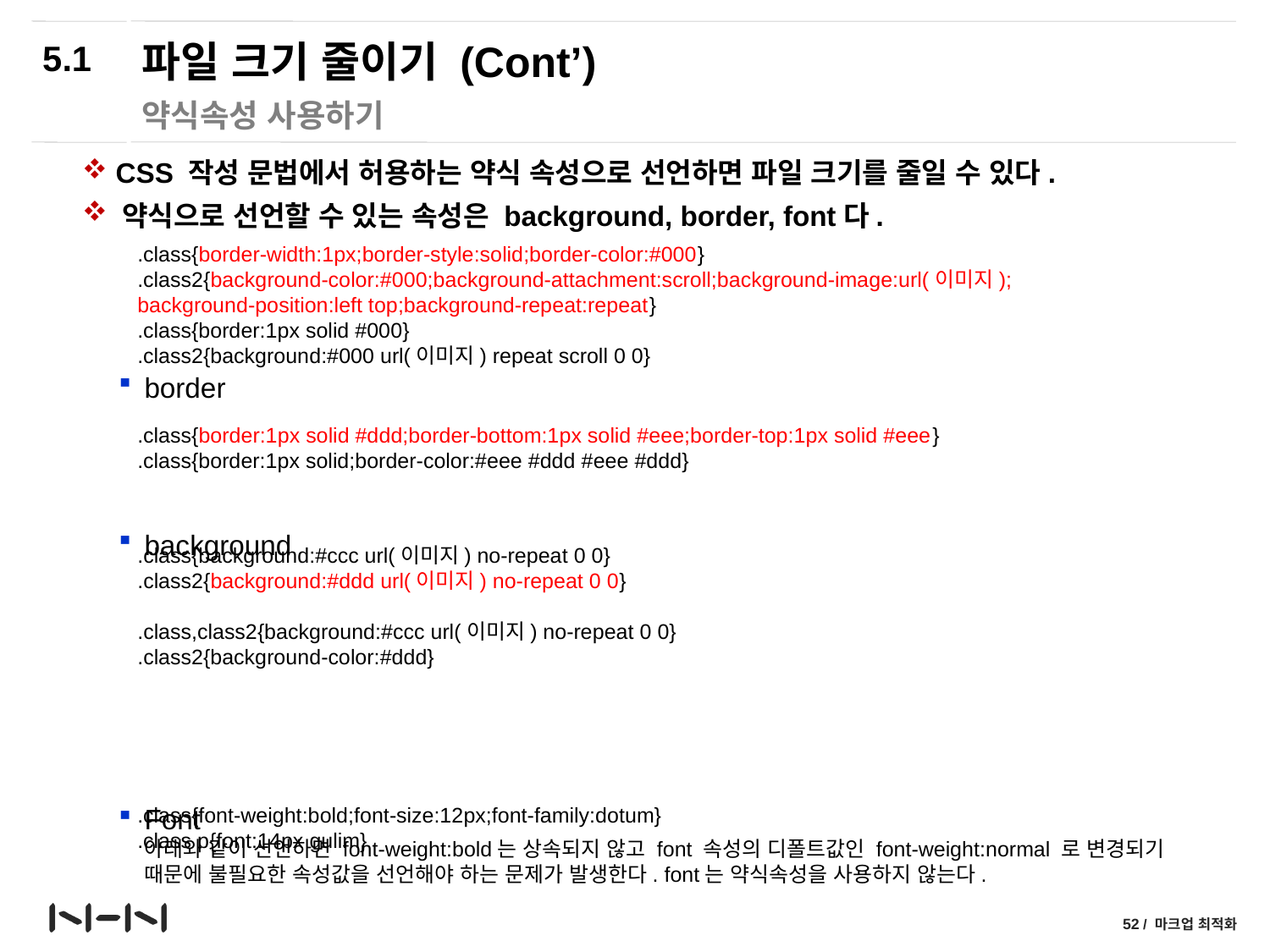

5.1
# 파일 크기 줄이기 (Cont’)
약식속성 사용하기
 CSS 작성 문법에서 허용하는 약식 속성으로 선언하면 파일 크기를 줄일 수 있다.
 약식으로 선언할 수 있는 속성은 background, border, font다.

border

background

Font
아래와 같이 선언하면 font-weight:bold는 상속되지 않고 font 속성의 디폴트값인 font-weight:normal 로 변경되기 때문에 불필요한 속성값을 선언해야 하는 문제가 발생한다. font는 약식속성을 사용하지 않는다.

.class{border-width:1px;border-style:solid;border-color:#000}
.class2{background-color:#000;background-attachment:scroll;background-image:url(이미지);
background-position:left top;background-repeat:repeat}
.class{border:1px solid #000}
.class2{background:#000 url(이미지) repeat scroll 0 0}
.class{border:1px solid #ddd;border-bottom:1px solid #eee;border-top:1px solid #eee}
.class{border:1px solid;border-color:#eee #ddd #eee #ddd}
.class{background:#ccc url(이미지) no-repeat 0 0}
.class2{background:#ddd url(이미지) no-repeat 0 0}

.class,class2{background:#ccc url(이미지) no-repeat 0 0}
.class2{background-color:#ddd}
.class{font-weight:bold;font-size:12px;font-family:dotum}
.class p{font:14px gulim}